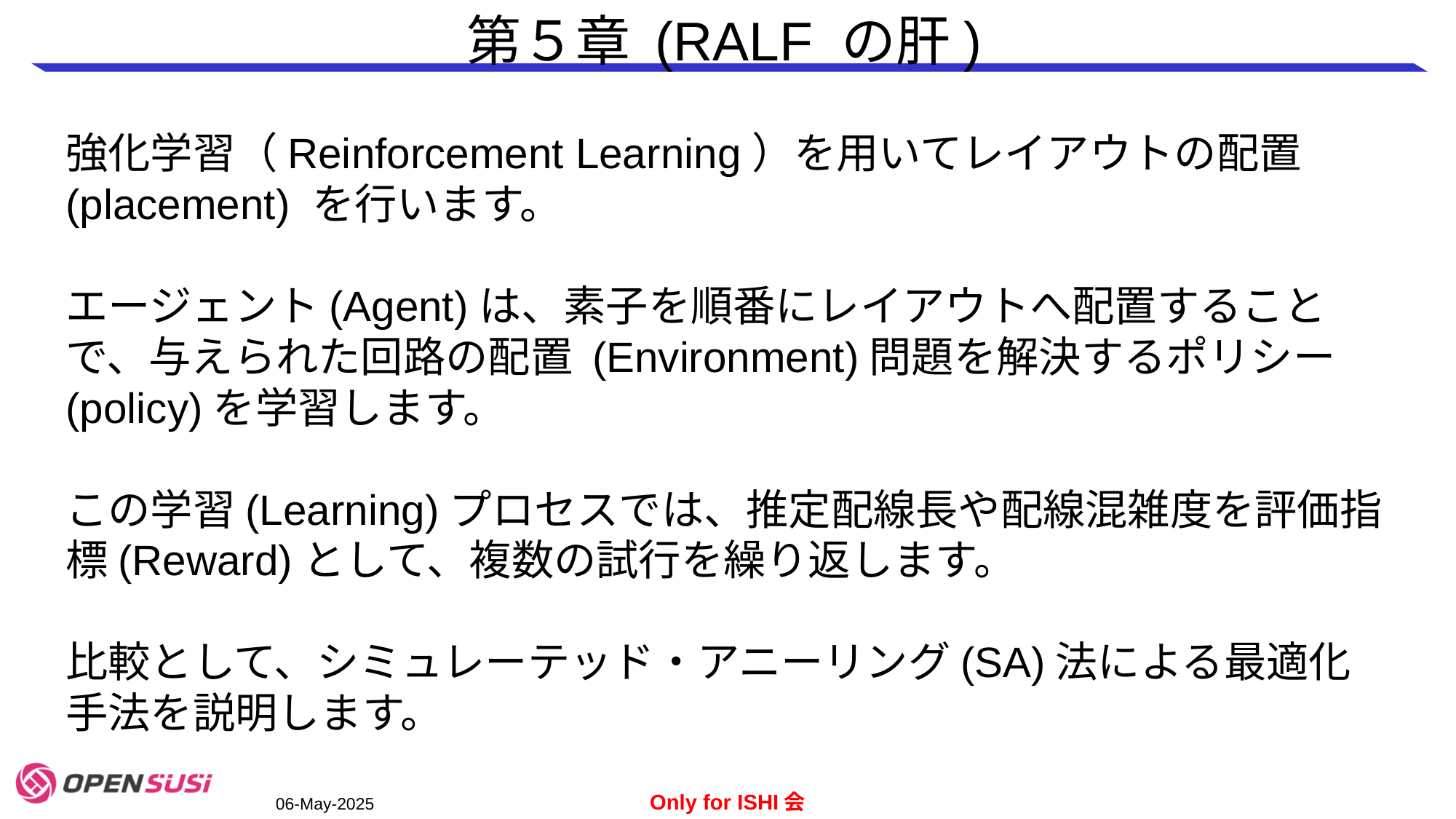

# 第５章 (RALF の肝)

強化学習（Reinforcement Learning）を用いてレイアウトの配置(placement) を行います。

エージェント(Agent)は、素子を順番にレイアウトへ配置することで、与えられた回路の配置 (Environment)問題を解決するポリシー(policy)を学習します。

この学習(Learning)プロセスでは、推定配線長や配線混雑度を評価指標(Reward)として、複数の試行を繰り返します。

比較として、シミュレーテッド・アニーリング(SA)法による最適化手法を説明します。
06-May-2025